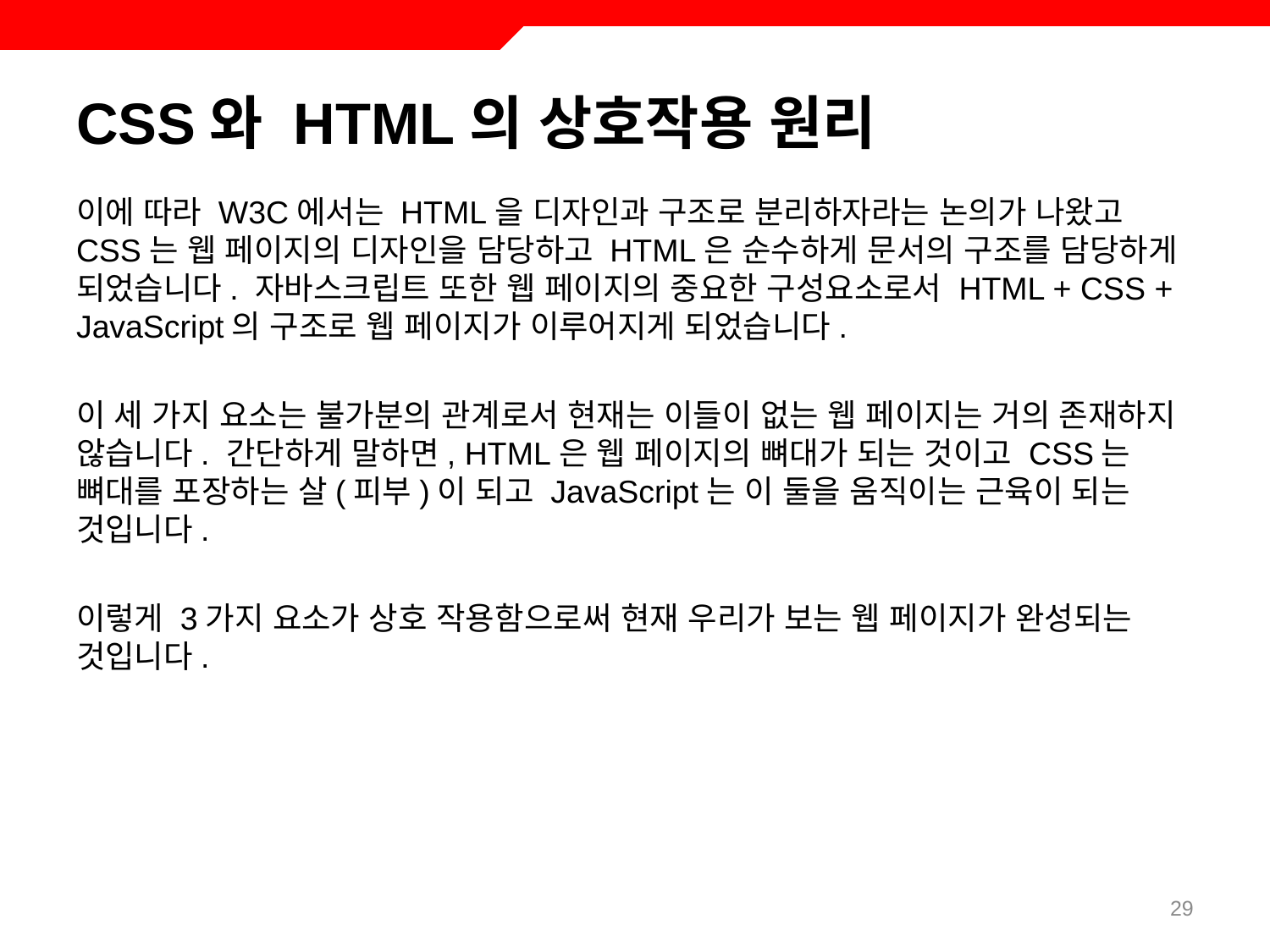

# CSS와 HTML의 상호작용 원리
이에 따라 W3C에서는 HTML을 디자인과 구조로 분리하자라는 논의가 나왔고 CSS는 웹 페이지의 디자인을 담당하고 HTML은 순수하게 문서의 구조를 담당하게 되었습니다. 자바스크립트 또한 웹 페이지의 중요한 구성요소로서 HTML + CSS + JavaScript의 구조로 웹 페이지가 이루어지게 되었습니다.

이 세 가지 요소는 불가분의 관계로서 현재는 이들이 없는 웹 페이지는 거의 존재하지 않습니다. 간단하게 말하면, HTML은 웹 페이지의 뼈대가 되는 것이고 CSS는 뼈대를 포장하는 살(피부)이 되고 JavaScript는 이 둘을 움직이는 근육이 되는 것입니다.

이렇게 3가지 요소가 상호 작용함으로써 현재 우리가 보는 웹 페이지가 완성되는 것입니다.
29